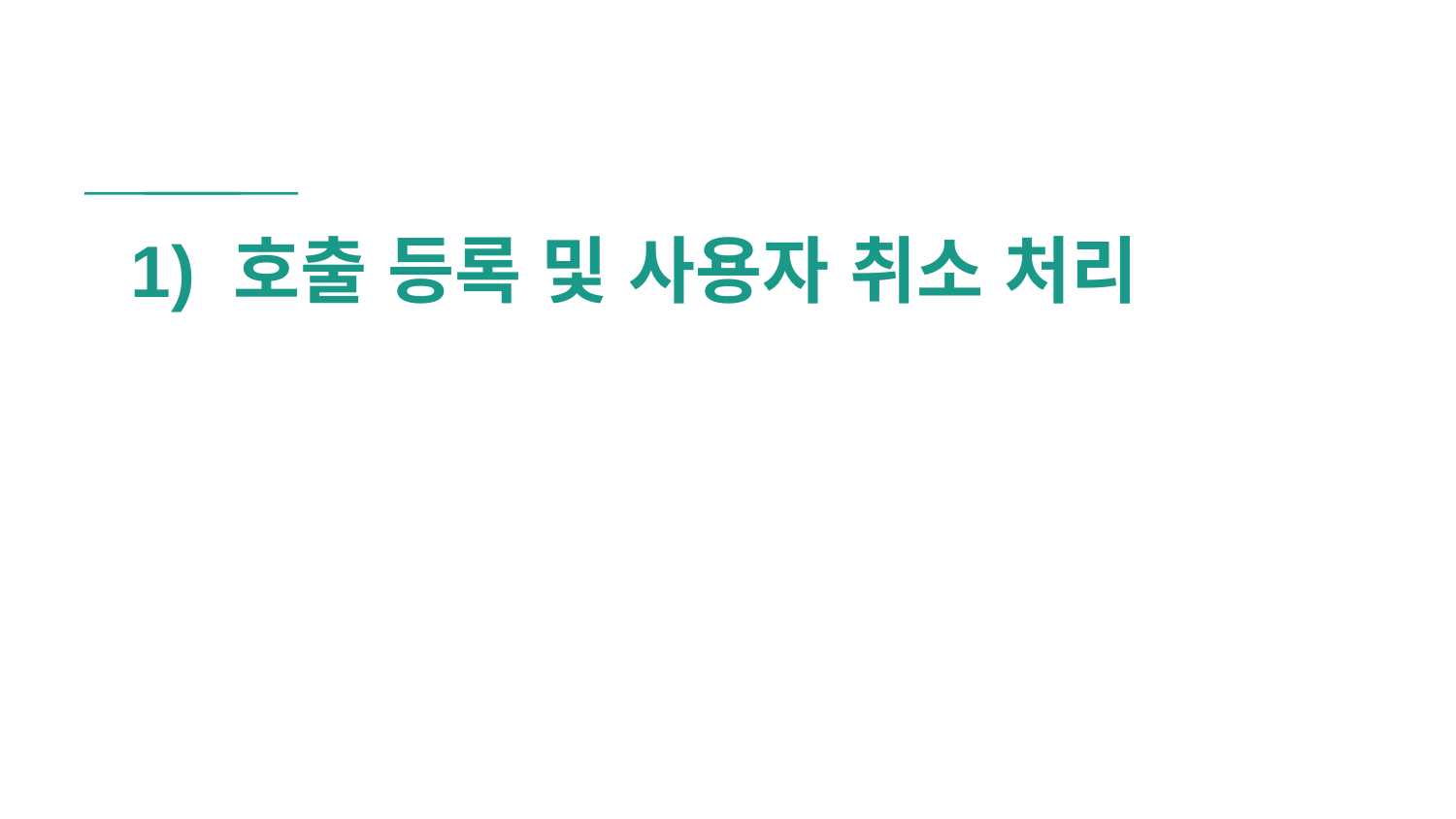

# 1) 호출 등록 및 사용자 취소 처리